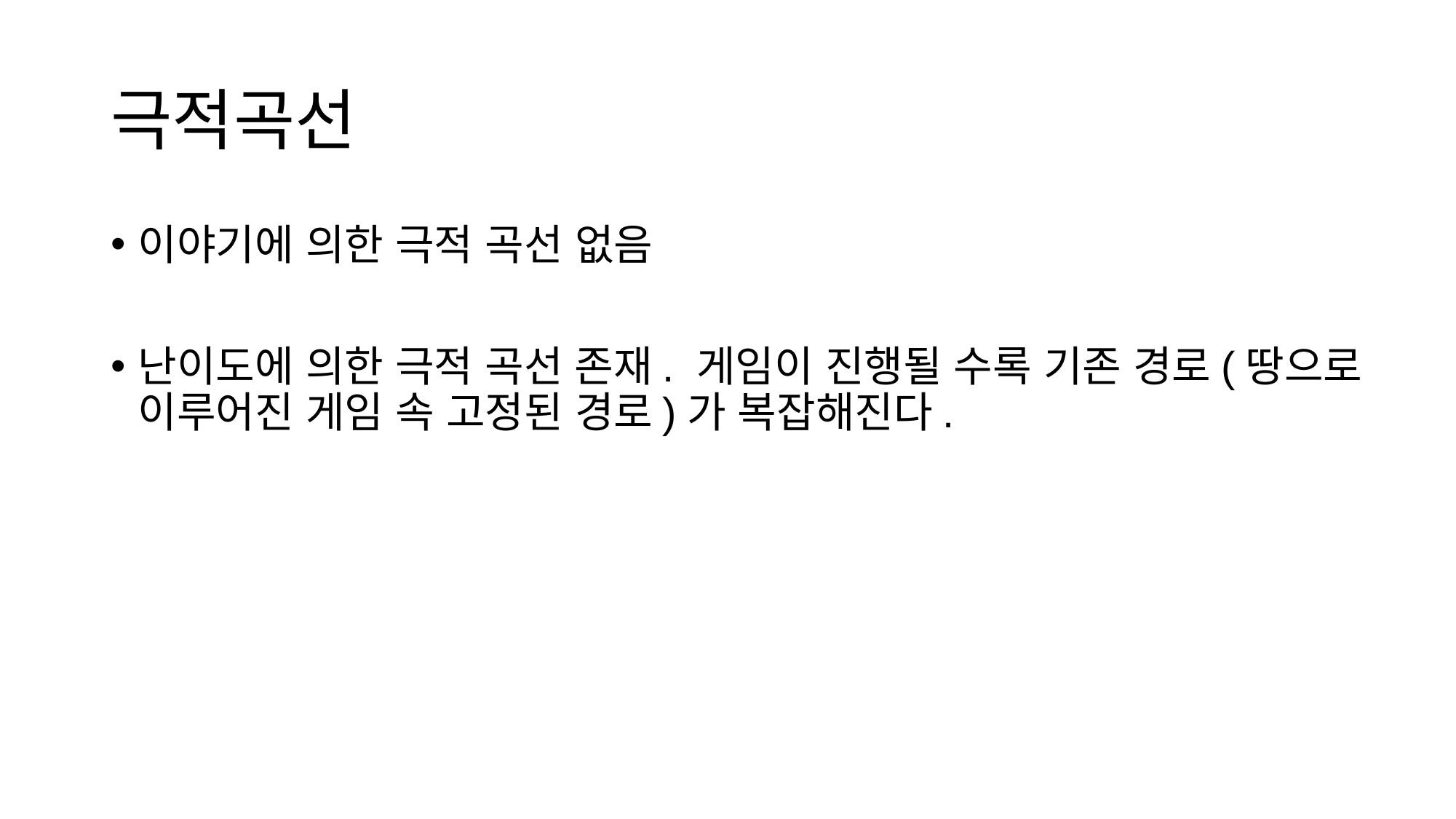

# 극적곡선
이야기에 의한 극적 곡선 없음

난이도에 의한 극적 곡선 존재. 게임이 진행될 수록 기존 경로(땅으로 이루어진 게임 속 고정된 경로)가 복잡해진다.